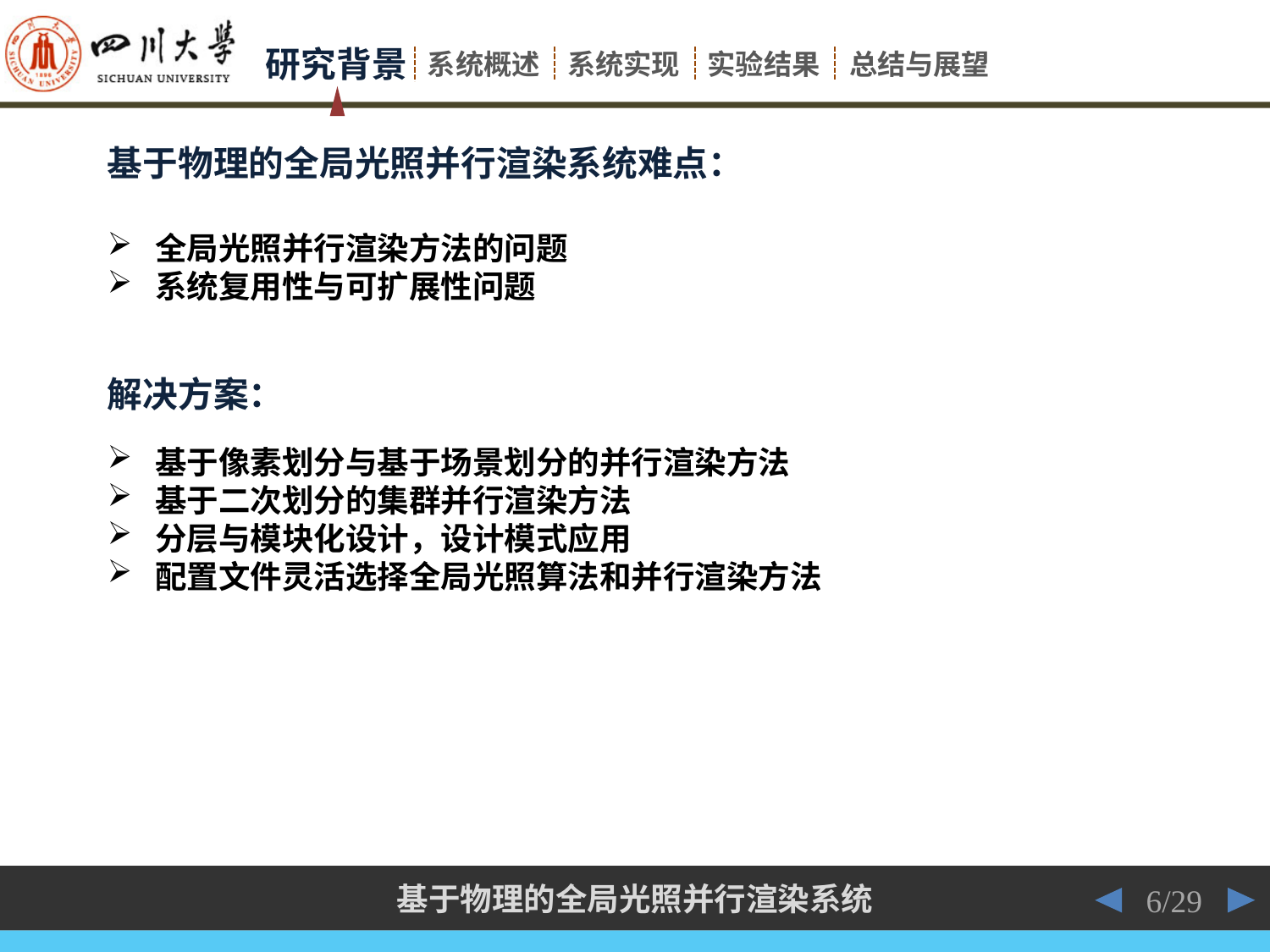

基于物理的全局光照并行渲染系统难点：
全局光照并行渲染方法的问题
系统复用性与可扩展性问题
解决方案：
基于像素划分与基于场景划分的并行渲染方法
基于二次划分的集群并行渲染方法
分层与模块化设计，设计模式应用
配置文件灵活选择全局光照算法和并行渲染方法

 6/29